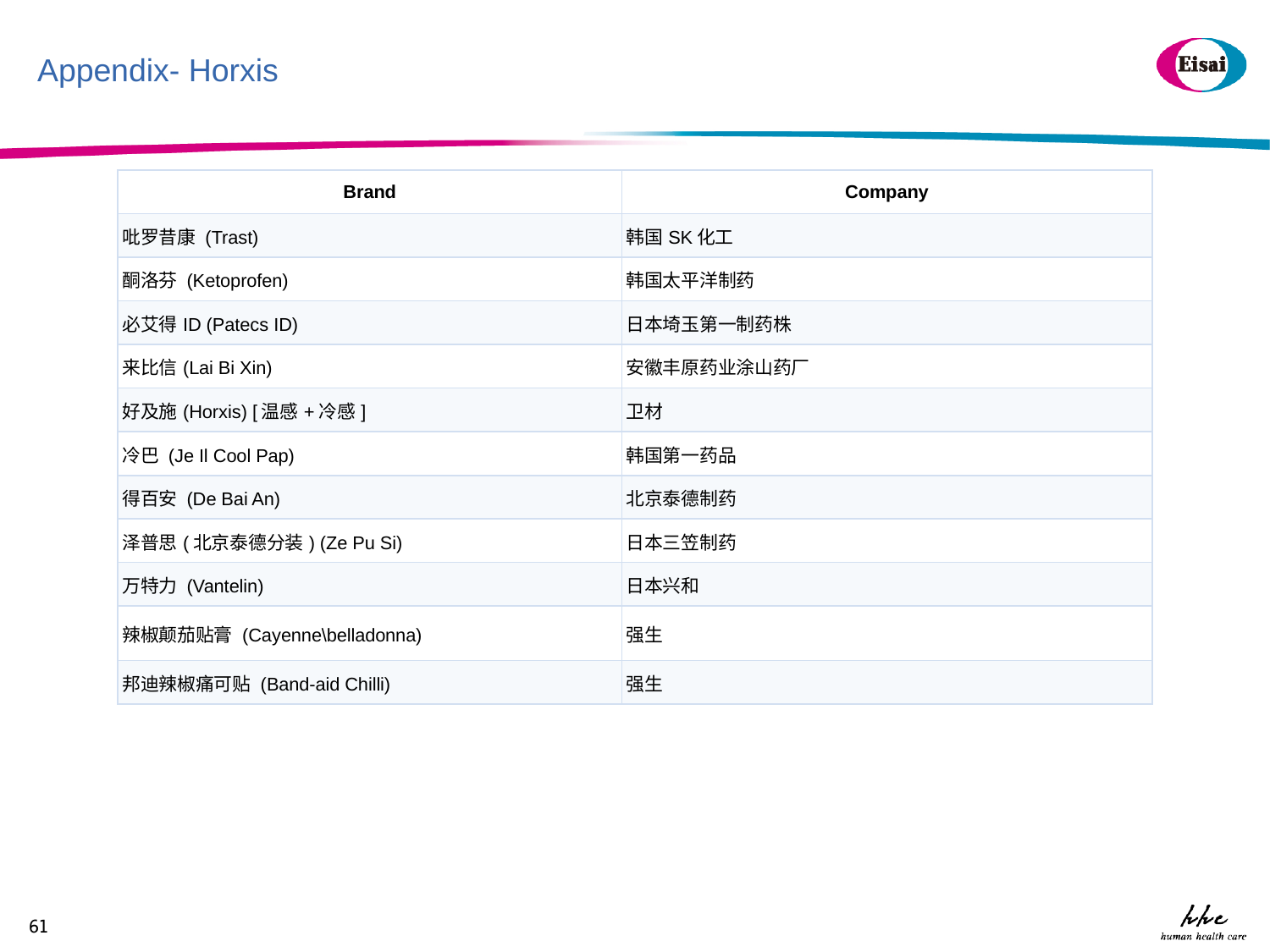

# Appendix- Horxis
| Brand | Company |
| --- | --- |
| 吡罗昔康 (Trast) | 韩国SK化工 |
| 酮洛芬 (Ketoprofen) | 韩国太平洋制药 |
| 必艾得ID (Patecs ID) | 日本埼玉第一制药株 |
| 来比信(Lai Bi Xin) | 安徽丰原药业涂山药厂 |
| 好及施(Horxis) [温感+冷感] | 卫材 |
| 冷巴 (Je Il Cool Pap) | 韩国第一药品 |
| 得百安 (De Bai An) | 北京泰德制药 |
| 泽普思(北京泰德分装) (Ze Pu Si) | 日本三笠制药 |
| 万特力 (Vantelin) | 日本兴和 |
| 辣椒颠茄贴膏 (Cayenne\belladonna) | 强生 |
| 邦迪辣椒痛可贴 (Band-aid Chilli) | 强生 |
61